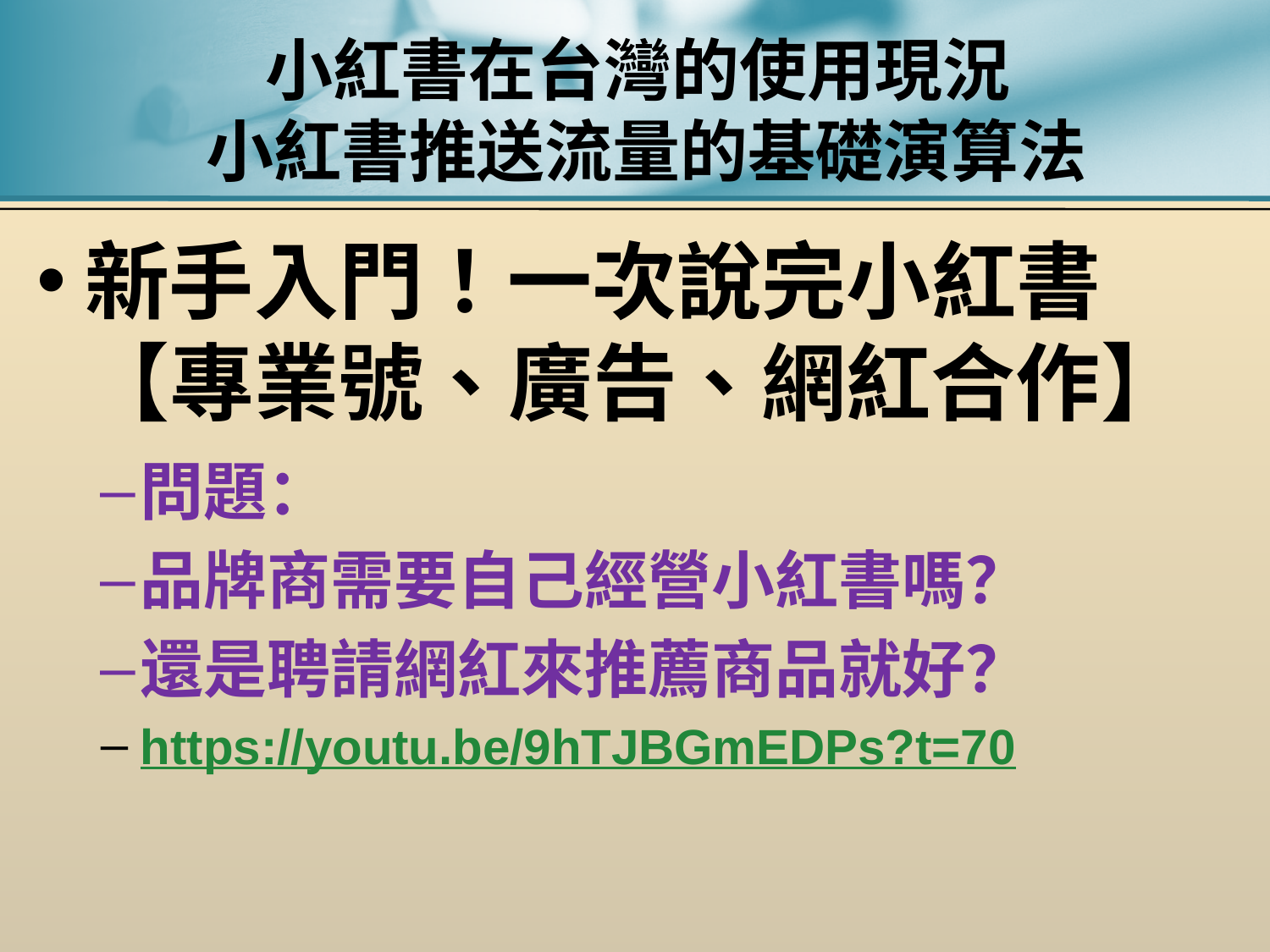

# 小紅書在台灣的使用現況 小紅書推送流量的基礎演算法
新手入門！一次說完小紅書【專業號、廣告、網紅合作】
問題：
品牌商需要自己經營小紅書嗎？
還是聘請網紅來推薦商品就好？
https://youtu.be/9hTJBGmEDPs?t=70